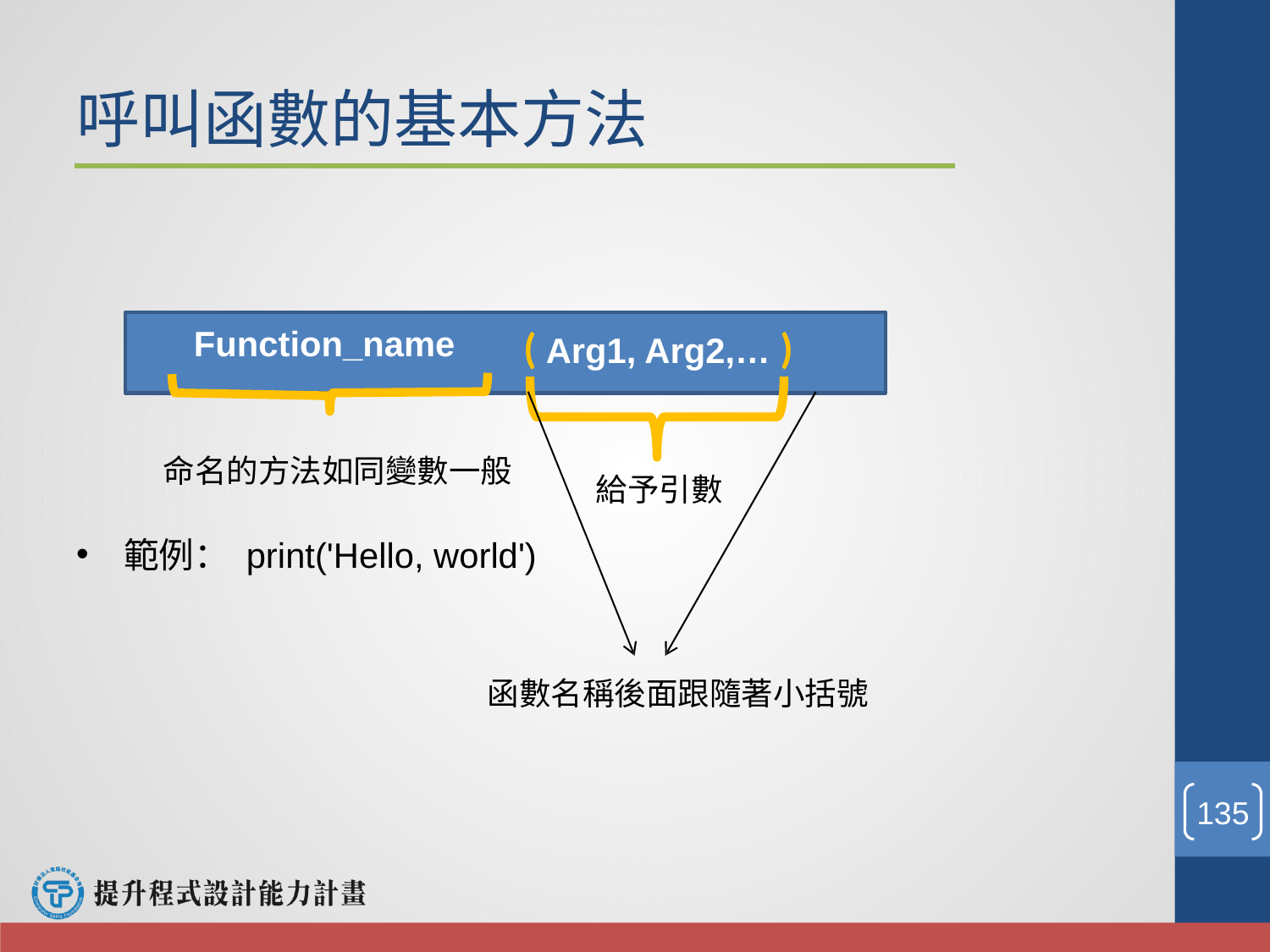

呼叫函數的基本方法

Function_name
  ( Arg1, Arg2,… )

命名的方法如同變數一般
給予引數
範例： print('Hello, world')

函數名稱後面跟隨著小括號
135